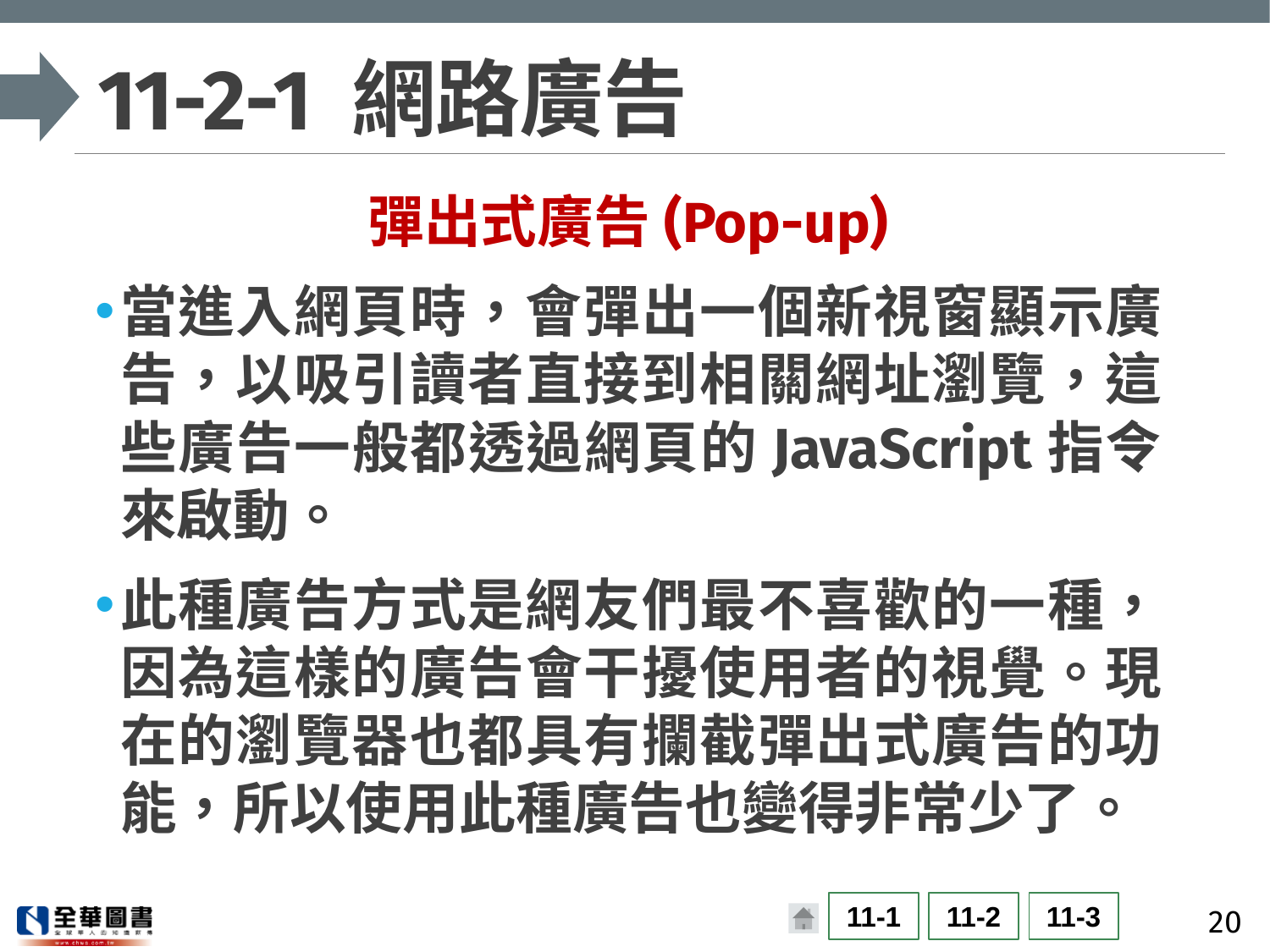

# 11-2-1 網路廣告
彈出式廣告(Pop-up)
當進入網頁時，會彈出一個新視窗顯示廣告，以吸引讀者直接到相關網址瀏覽，這些廣告一般都透過網頁的JavaScript指令來啟動。
此種廣告方式是網友們最不喜歡的一種，因為這樣的廣告會干擾使用者的視覺。現在的瀏覽器也都具有攔截彈出式廣告的功能，所以使用此種廣告也變得非常少了。
20